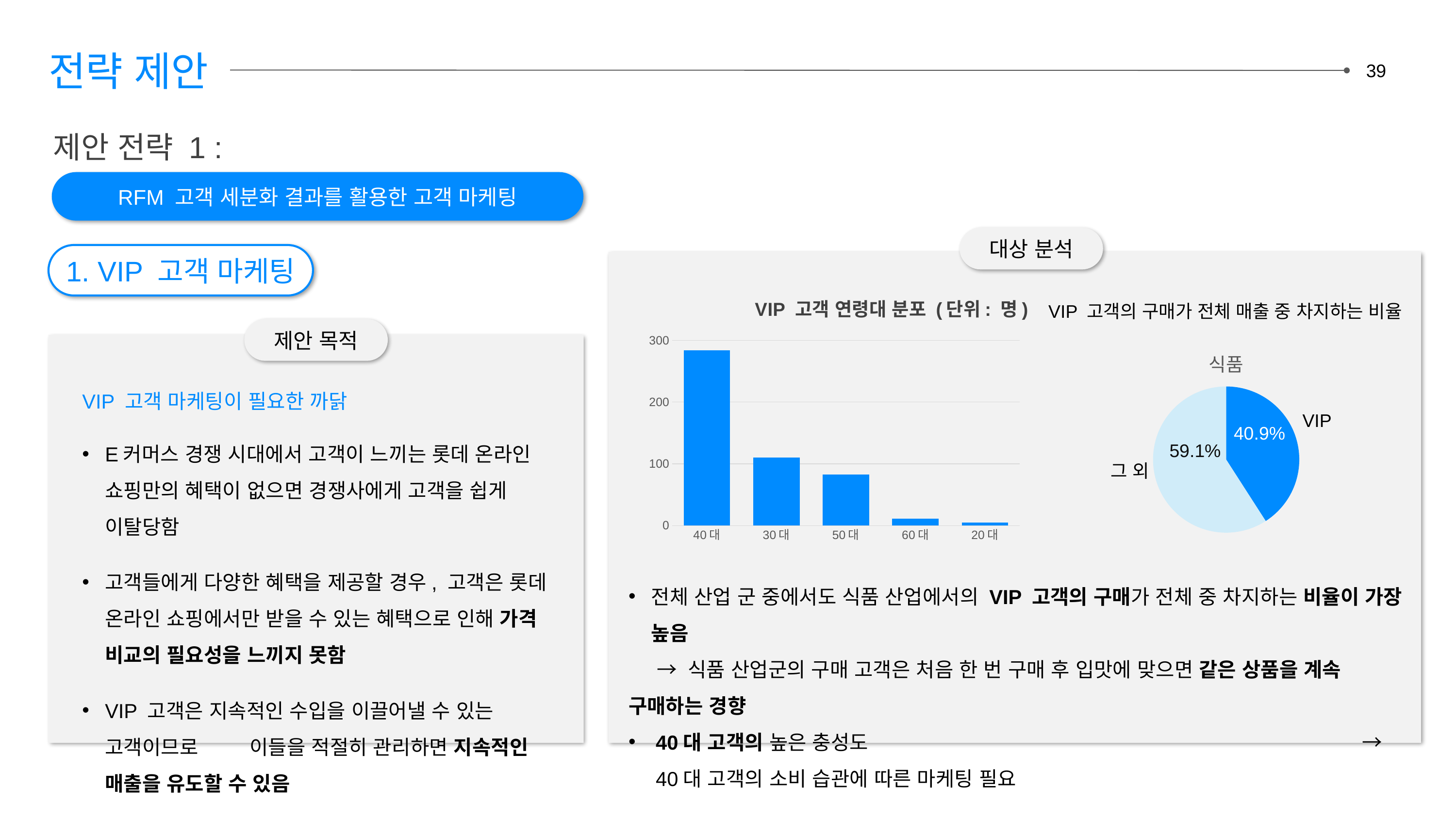

전략 제안
39
제안 전략 1 :
RFM 고객 세분화 결과를 활용한 고객 마케팅
대상 분석
1. VIP 고객 마케팅

### Chart: VIP 고객 연령대 분포 (단위: 명)

| Category | 계열 1 |
|---|---|
| 40대 | 284.0 |
| 30대 | 110.0 |
| 50대 | 83.0 |
| 60대 | 11.0 |
| 20대 | 5.0 |
VIP 고객의 구매가 전체 매출 중 차지하는 비율
제안 목적

### Chart: 식품

| Category | 판매 |
|---|---|
| 1분기 | 40.9 |
| 2분기 | 59.1 |
VIP 고객 마케팅이 필요한 까닭

E커머스 경쟁 시대에서 고객이 느끼는 롯데 온라인 쇼핑만의 혜택이 없으면 경쟁사에게 고객을 쉽게 이탈당함

고객들에게 다양한 혜택을 제공할 경우, 고객은 롯데 온라인 쇼핑에서만 받을 수 있는 혜택으로 인해 가격 비교의 필요성을 느끼지 못함

VIP 고객은 지속적인 수입을 이끌어낼 수 있는 고객이므로         이들을 적절히 관리하면 지속적인 매출을 유도할 수 있음
VIP
40.9%
59.1%
그 외
전체 산업 군 중에서도 식품 산업에서의 VIP 고객의 구매가 전체 중 차지하는 비율이 가장 높음
     → 식품 산업군의 구매 고객은 처음 한 번 구매 후 입맛에 맞으면 같은 상품을 계속 구매하는 경향
40대 고객의 높은 충성도							         →  40대 고객의 소비 습관에 따른 마케팅 필요